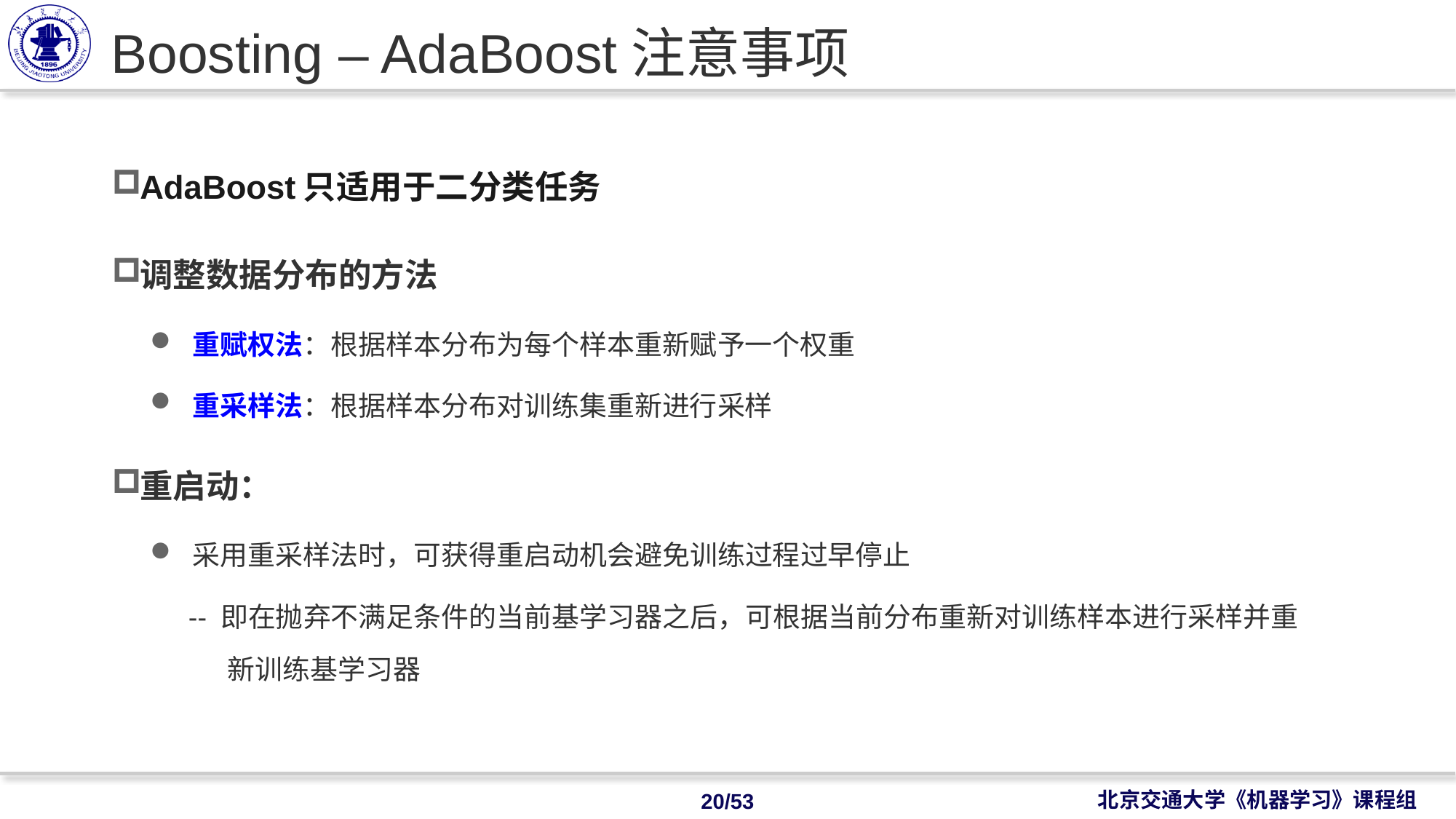

# Boosting – AdaBoost注意事项
AdaBoost只适用于二分类任务
调整数据分布的方法
重赋权法：根据样本分布为每个样本重新赋予一个权重
重采样法：根据样本分布对训练集重新进行采样
重启动：
采用重采样法时，可获得重启动机会避免训练过程过早停止
     -- 即在抛弃不满足条件的当前基学习器之后，可根据当前分布重新对训练样本进行采样并重新训练基学习器